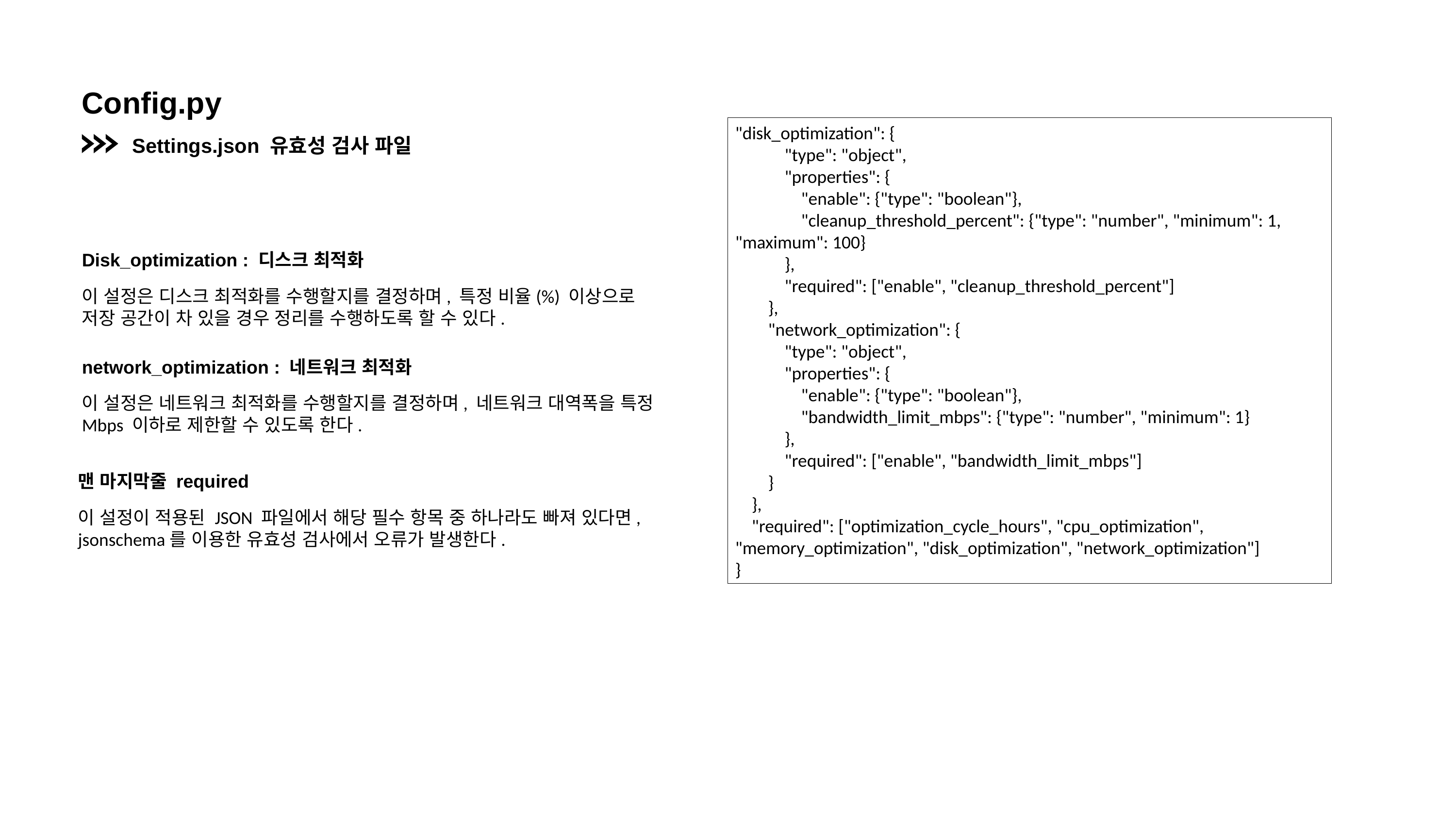

Config.py
"disk_optimization": {
            "type": "object",
            "properties": {
                "enable": {"type": "boolean"},
                "cleanup_threshold_percent": {"type": "number", "minimum": 1, "maximum": 100}
            },
            "required": ["enable", "cleanup_threshold_percent"]
        },
        "network_optimization": {
            "type": "object",
            "properties": {
                "enable": {"type": "boolean"},
                "bandwidth_limit_mbps": {"type": "number", "minimum": 1}
            },
            "required": ["enable", "bandwidth_limit_mbps"]
        }
    },
    "required": ["optimization_cycle_hours", "cpu_optimization", "memory_optimization", "disk_optimization", "network_optimization"]
}
Settings.json 유효성 검사 파일

Disk_optimization : 디스크 최적화
이 설정은 디스크 최적화를 수행할지를 결정하며, 특정 비율(%) 이상으로 저장 공간이 차 있을 경우 정리를 수행하도록 할 수 있다.
network_optimization : 네트워크 최적화
이 설정은 네트워크 최적화를 수행할지를 결정하며, 네트워크 대역폭을 특정 Mbps 이하로 제한할 수 있도록 한다.
맨 마지막줄 required
이 설정이 적용된 JSON 파일에서 해당 필수 항목 중 하나라도 빠져 있다면, jsonschema를 이용한 유효성 검사에서 오류가 발생한다.